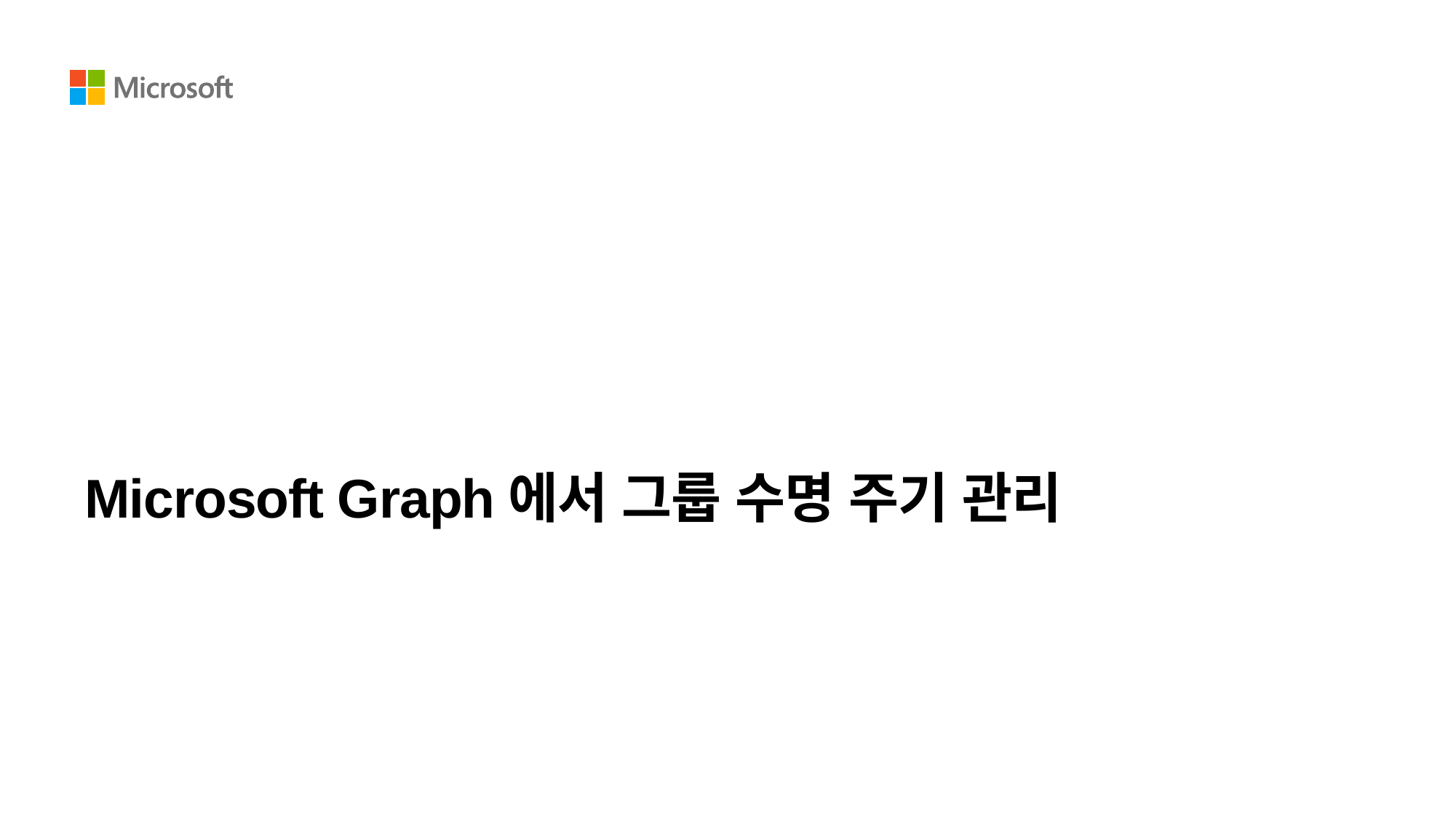

# Microsoft Graph에서 그룹 수명 주기 관리